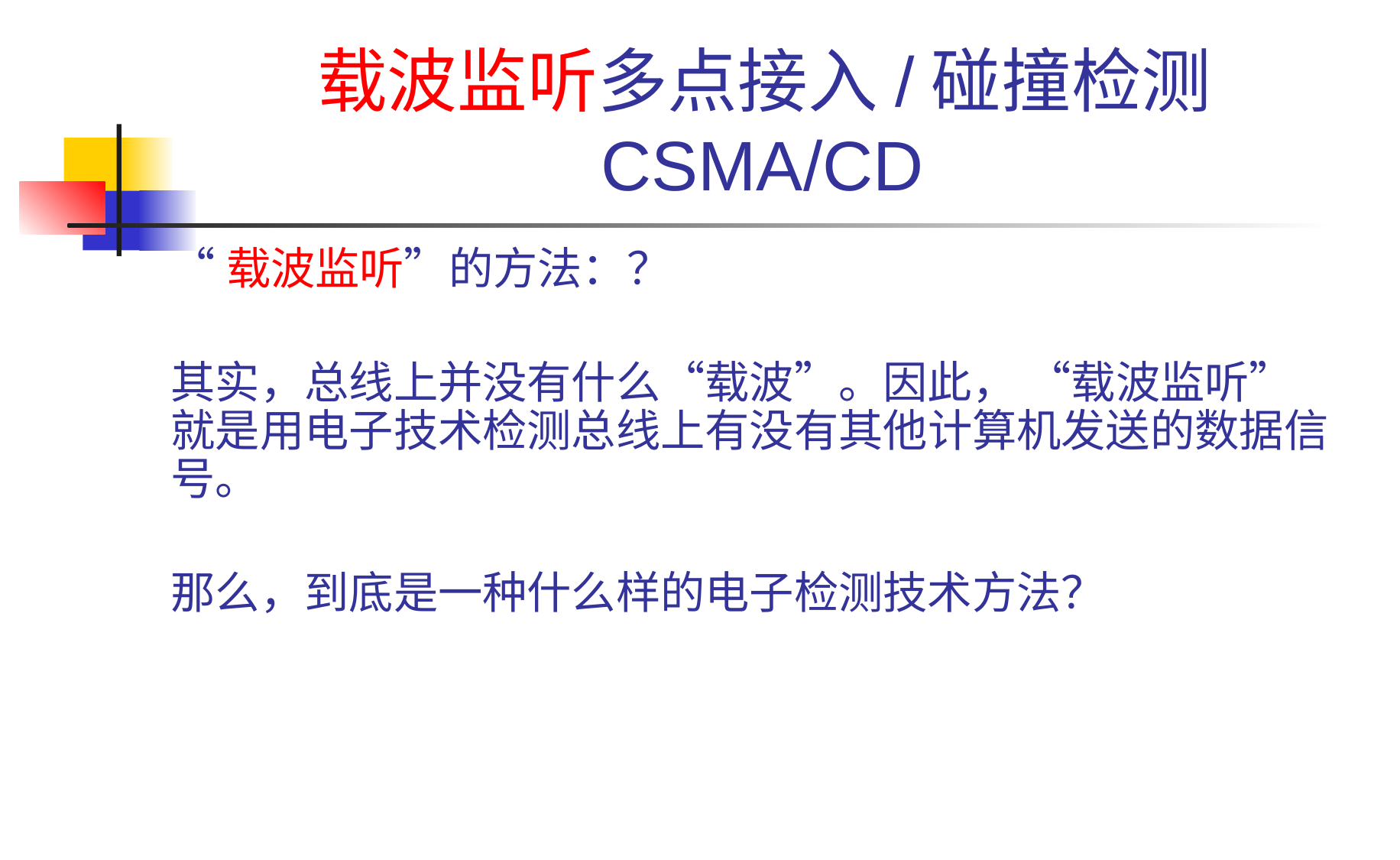

# 载波监听多点接入/碰撞检测  CSMA/CD
“载波监听”的方法：？

其实，总线上并没有什么“载波”。因此， “载波监听”就是用电子技术检测总线上有没有其他计算机发送的数据信号。

那么，到底是一种什么样的电子检测技术方法？